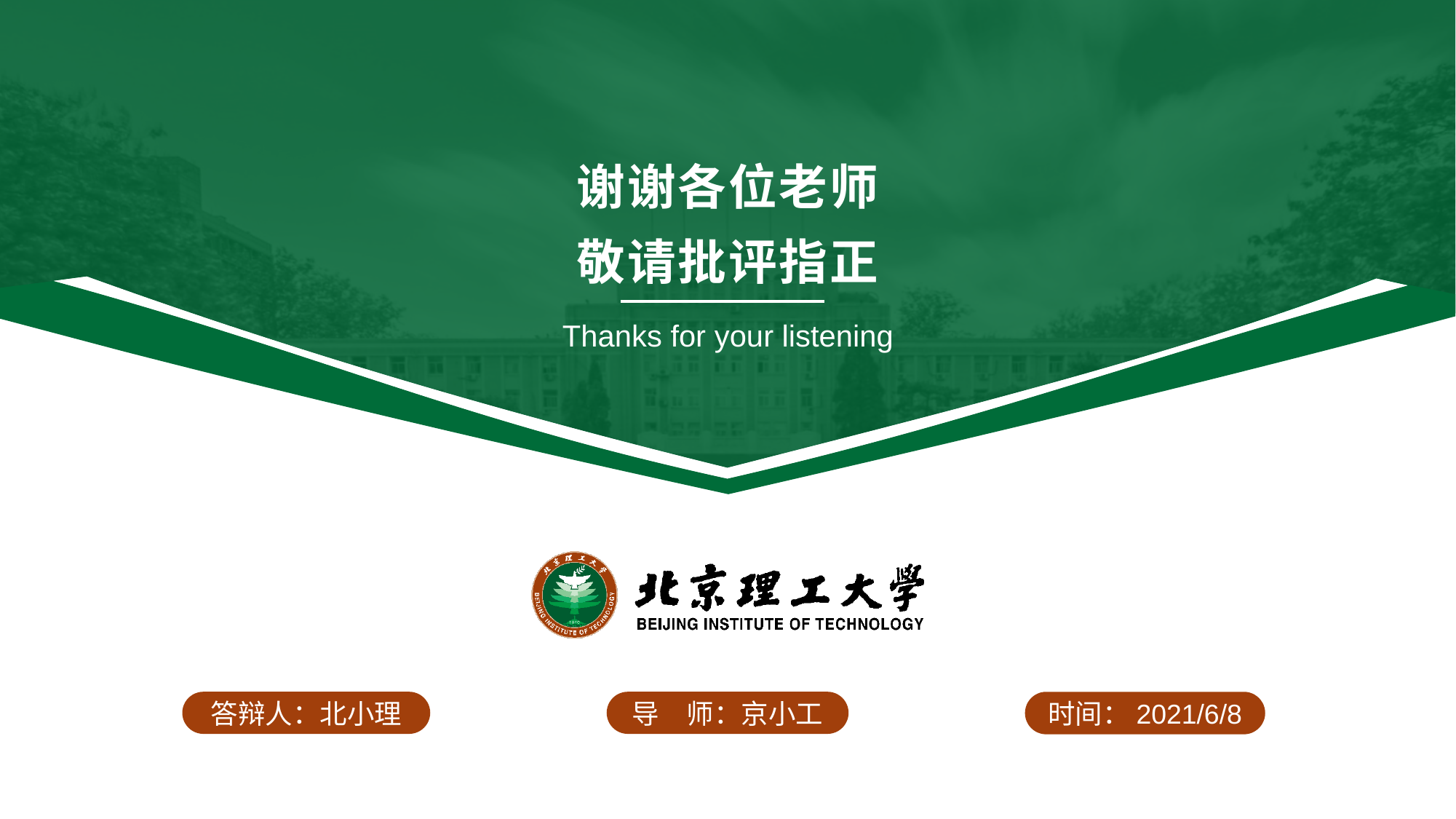

谢谢各位老师
敬请批评指正

Thanks for your listening

导　师：京小工
时间：2021/6/8
答辩人：北小理